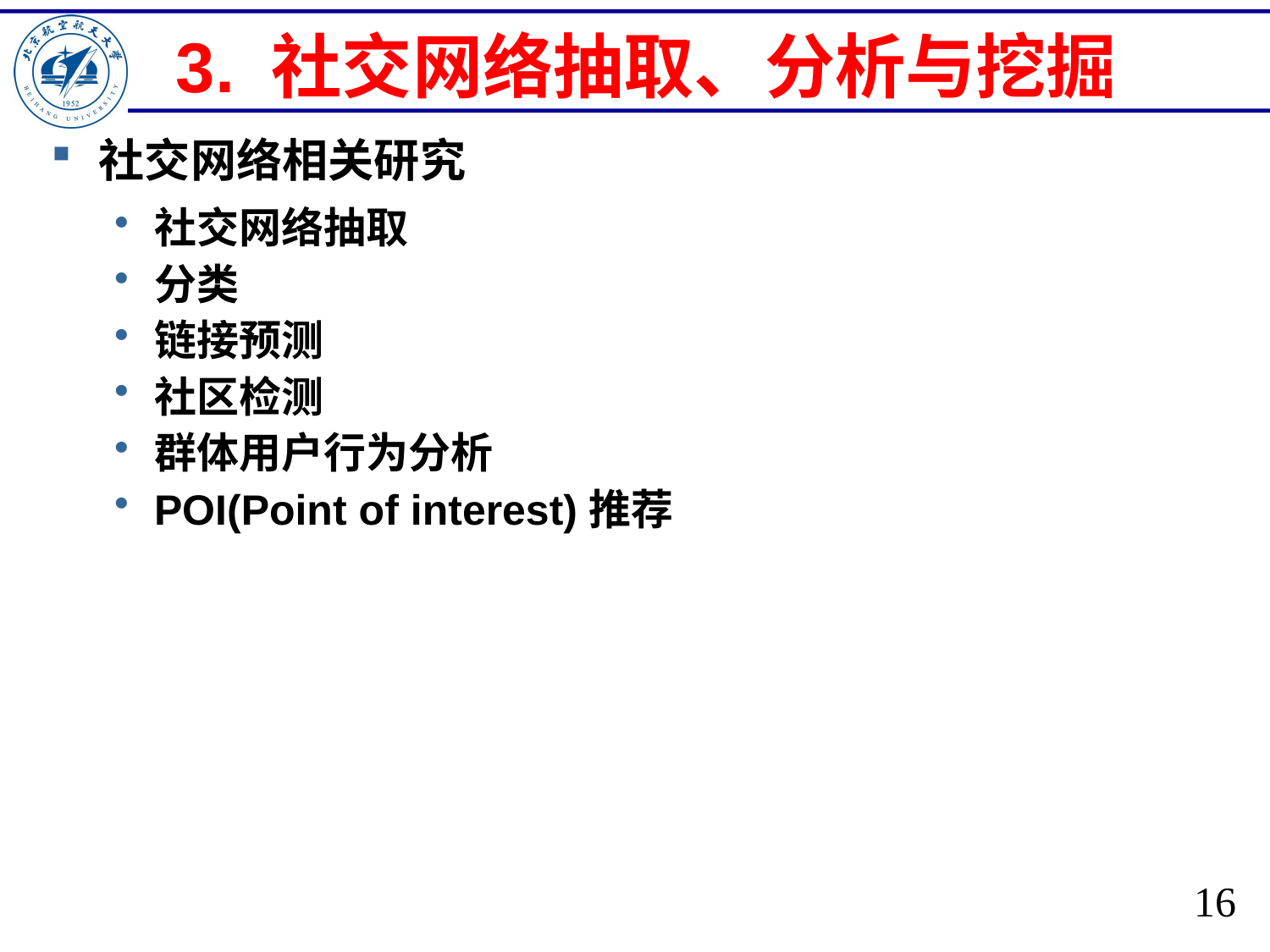

# 3. 社交网络抽取、分析与挖掘
社交网络相关研究
社交网络抽取
分类
链接预测
社区检测
群体用户行为分析
POI(Point of interest)推荐